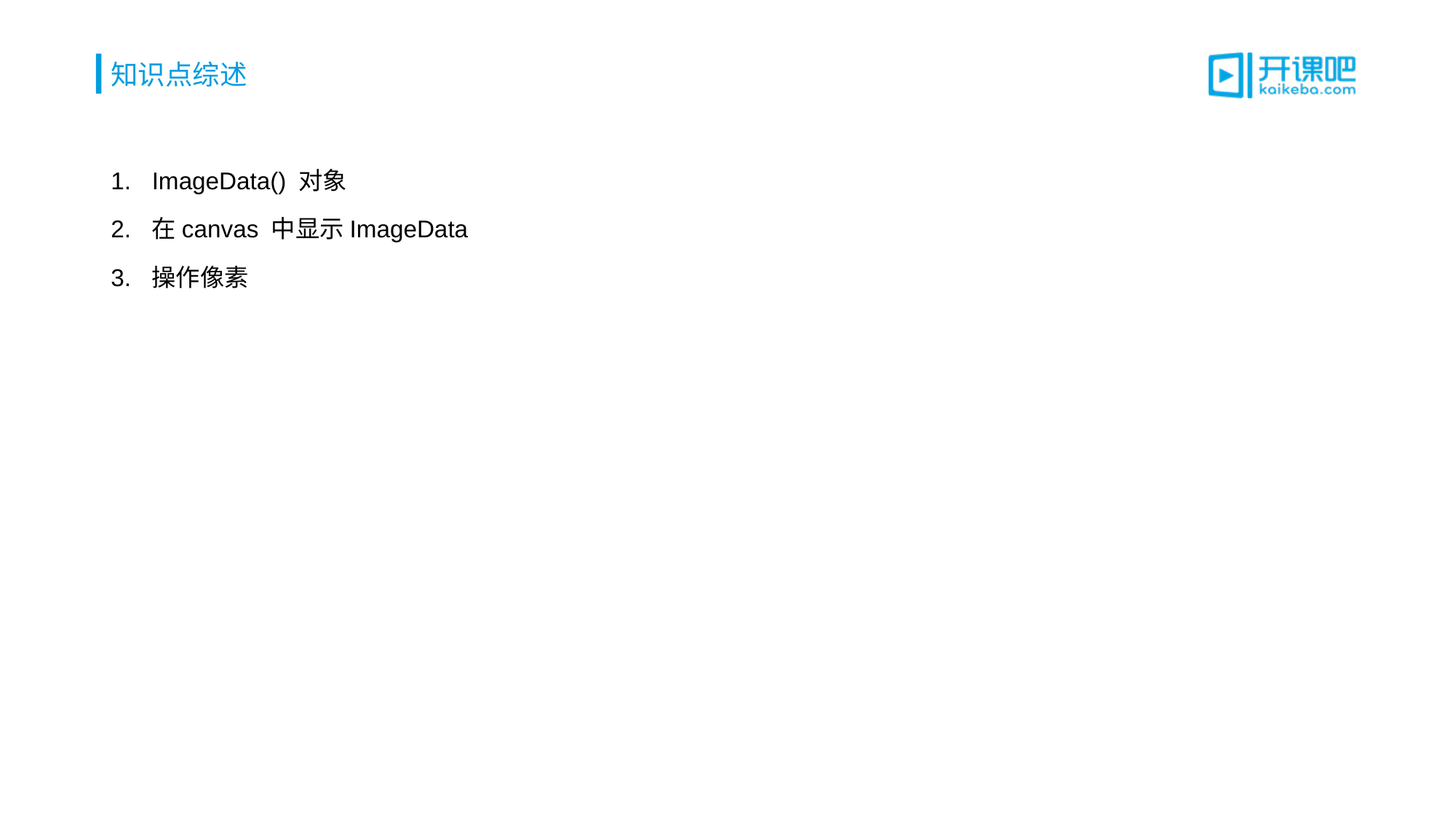

# 知识点综述
ImageData() 对象
在canvas 中显示ImageData
操作像素